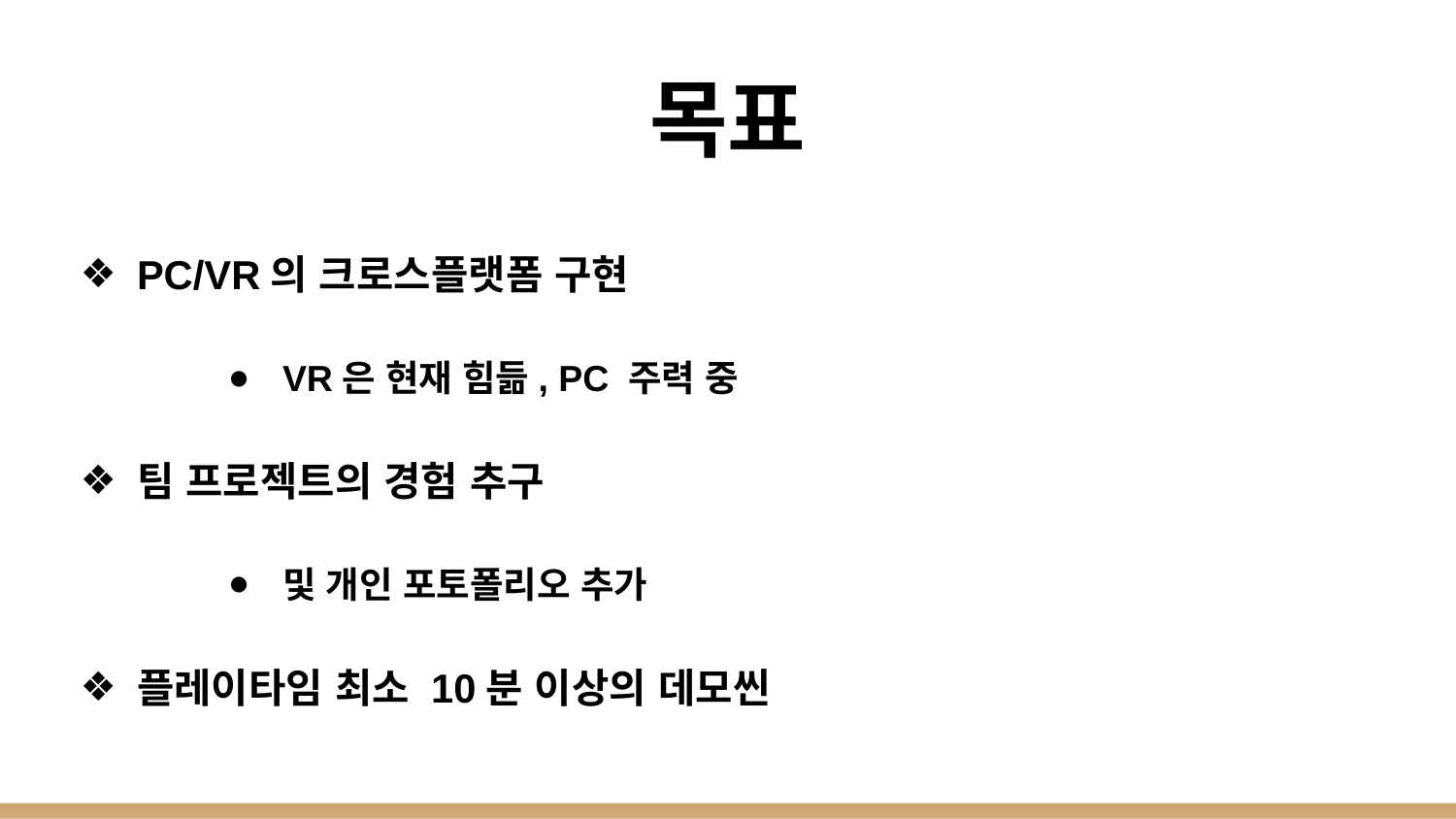

# 목표
PC/VR의 크로스플랫폼 구현

VR은 현재 힘듦, PC 주력 중

팀 프로젝트의 경험 추구

및 개인 포토폴리오 추가

플레이타임 최소 10분 이상의 데모씬